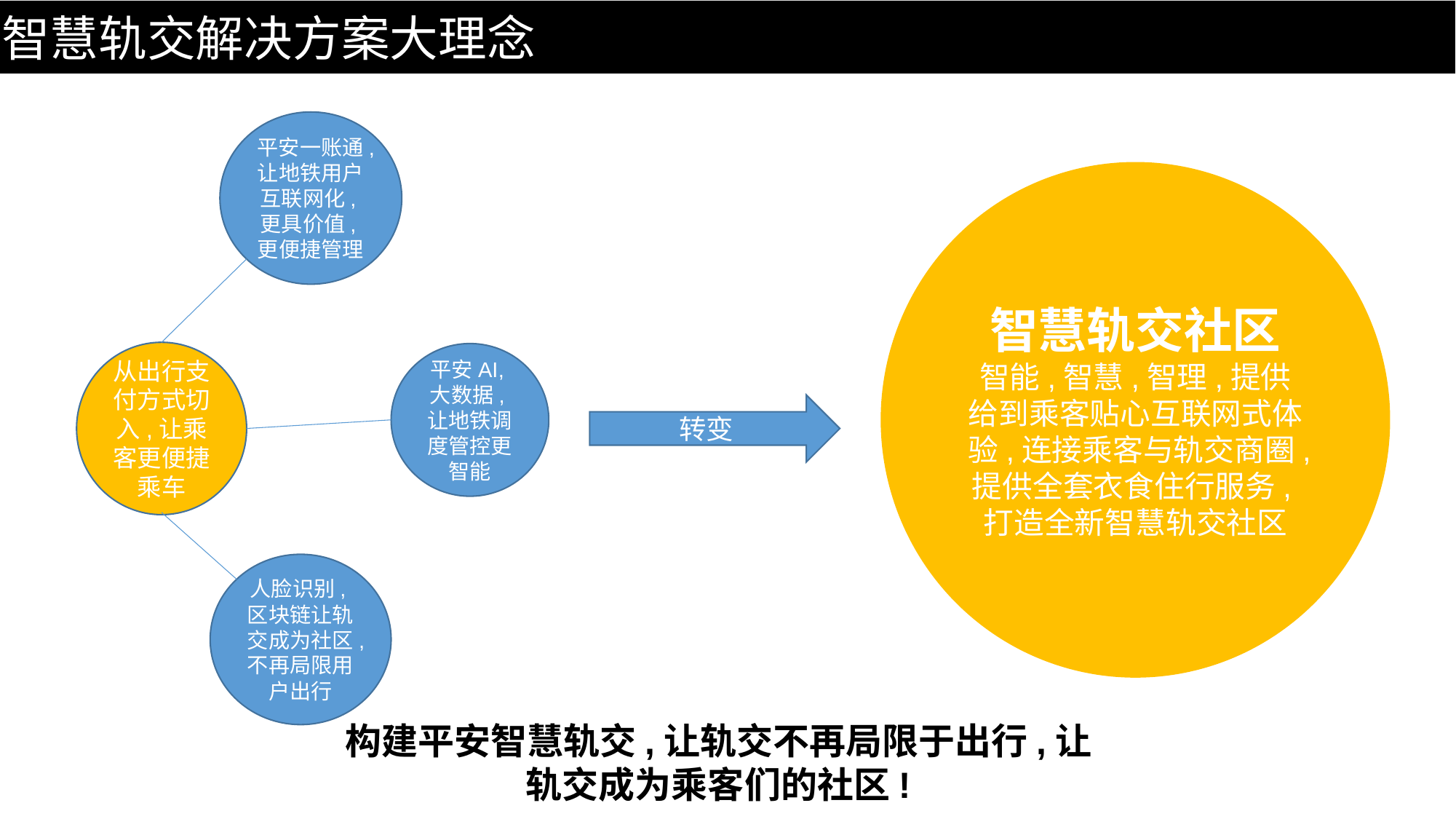

智慧轨交解决方案大理念
平安一账通,让地铁用户互联网化,更具价值,更便捷管理
智慧轨交社区
智能,智慧,智理,提供给到乘客贴心互联网式体验,连接乘客与轨交商圈,提供全套衣食住行服务,打造全新智慧轨交社区
从出行支付方式切入,让乘客更便捷乘车
平安AI,大数据,让地铁调度管控更智能
转变
人脸识别,区块链让轨交成为社区,不再局限用户出行
构建平安智慧轨交,让轨交不再局限于出行,让轨交成为乘客们的社区!